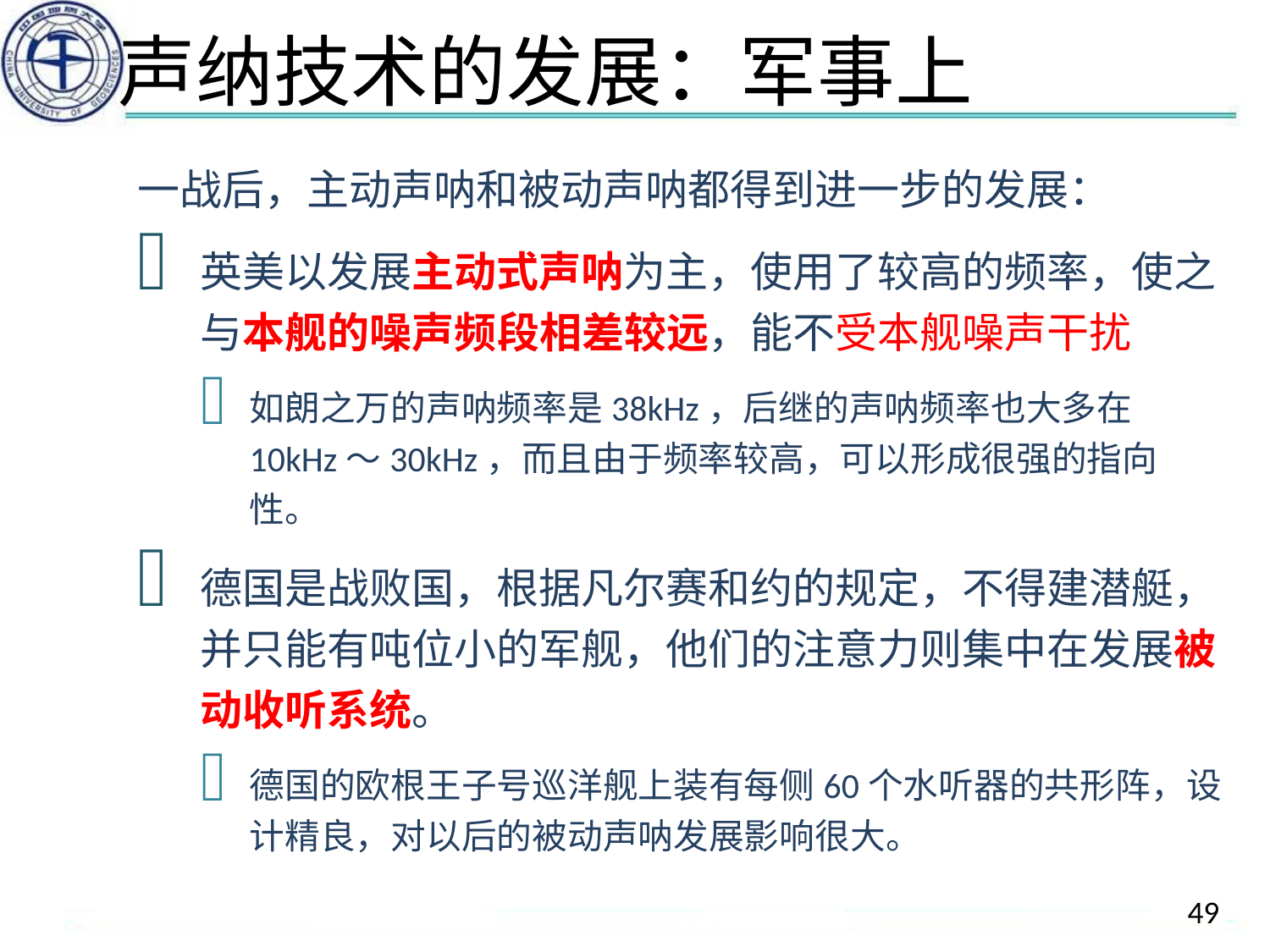

# 声纳技术的发展：军事上
一战后，主动声呐和被动声呐都得到进一步的发展：
英美以发展主动式声呐为主，使用了较高的频率，使之与本舰的噪声频段相差较远，能不受本舰噪声干扰
如朗之万的声呐频率是38kHz，后继的声呐频率也大多在10kHz～30kHz，而且由于频率较高，可以形成很强的指向性。
德国是战败国，根据凡尔赛和约的规定，不得建潜艇，并只能有吨位小的军舰，他们的注意力则集中在发展被动收听系统。
德国的欧根王子号巡洋舰上装有每侧60个水听器的共形阵，设计精良，对以后的被动声呐发展影响很大。

49